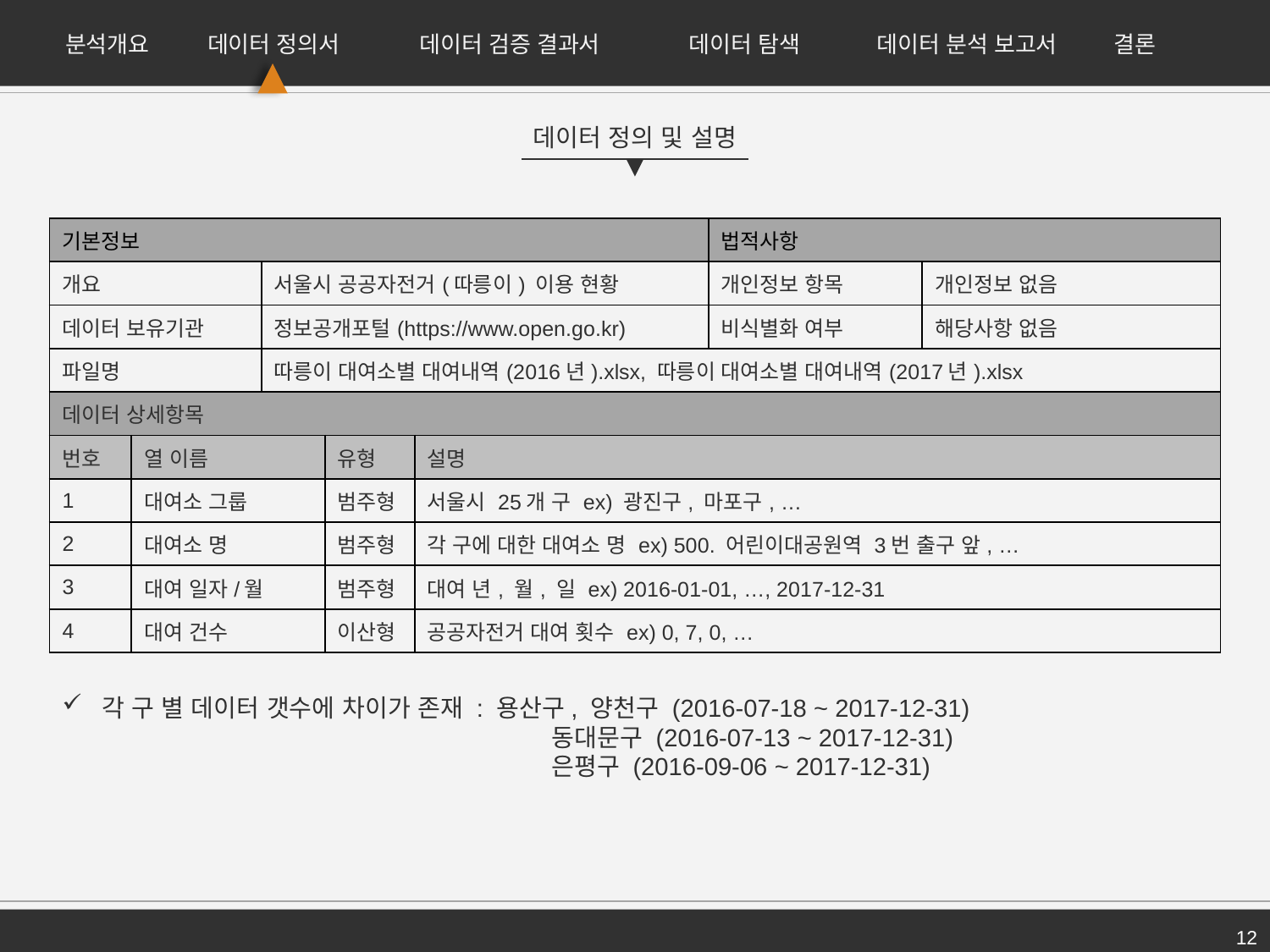

분석개요
데이터 정의서
데이터 검증 결과서
데이터 탐색
데이터 분석 보고서
결론

데이터 정의 및 설명

| 기본정보 |  |  |  |  | 법적사항 |  |
| --- | --- | --- | --- | --- | --- | --- |
| 개요 |  | 서울시 공공자전거(따릉이) 이용 현황 |  |  | 개인정보 항목 | 개인정보 없음 |
| 데이터 보유기관 |  | 정보공개포털(https://www.open.go.kr) |  |  | 비식별화 여부 | 해당사항 없음 |
| 파일명 |  | 따릉이 대여소별 대여내역(2016년).xlsx, 따릉이 대여소별 대여내역(2017년).xlsx |  |  |  |  |
| 데이터 상세항목 |  |  |  |  |  |  |
| 번호 | 열 이름 |  | 유형 | 설명 |  |  |
| 1 | 대여소 그룹 |  | 범주형 | 서울시 25개 구 ex) 광진구, 마포구, … |  |  |
| 2 | 대여소 명 |  | 범주형 | 각 구에 대한 대여소 명 ex) 500. 어린이대공원역 3번 출구 앞, … |  |  |
| 3 | 대여 일자/월 |  | 범주형 | 대여 년, 월, 일 ex) 2016-01-01, …, 2017-12-31 |  |  |
| 4 | 대여 건수 |  | 이산형 | 공공자전거 대여 횟수 ex) 0, 7, 0, … |  |  |
각 구 별 데이터 갯수에 차이가 존재 : 용산구, 양천구 (2016-07-18 ~ 2017-12-31)
			         동대문구 (2016-07-13 ~ 2017-12-31)
			         은평구 (2016-09-06 ~ 2017-12-31)

12